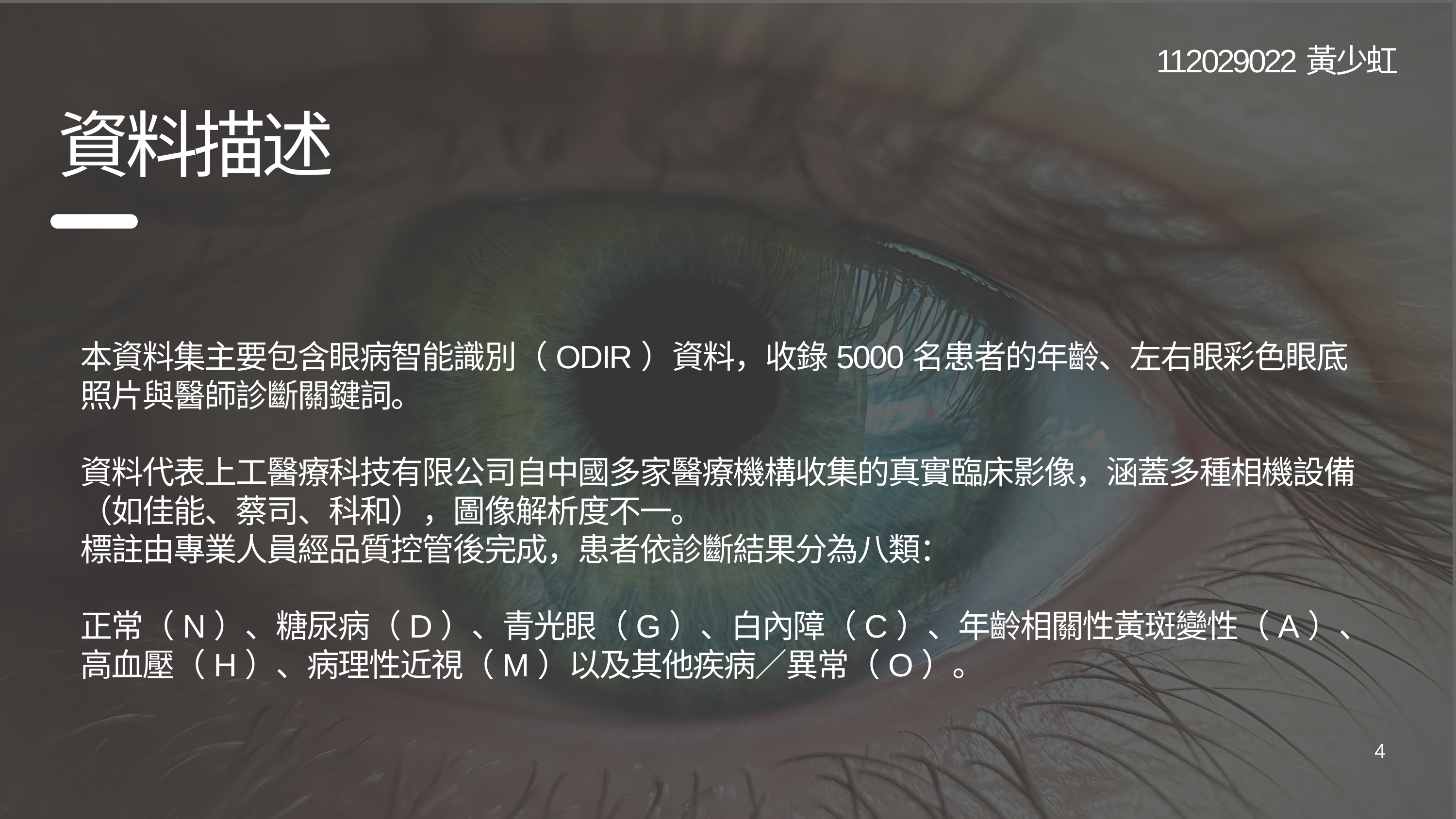

112029022黃少虹
資料描述

本資料集主要包含眼病智能識別（ODIR）資料，收錄5000名患者的年齡、左右眼彩色眼底照片與醫師診斷關鍵詞。

資料代表上工醫療科技有限公司自中國多家醫療機構收集的真實臨床影像，涵蓋多種相機設備（如佳能、蔡司、科和），圖像解析度不一。
標註由專業人員經品質控管後完成，患者依診斷結果分為八類：

正常（N）、糖尿病（D）、青光眼（G）、白內障（C）、年齡相關性黃斑變性（A）、高血壓（H）、病理性近視（M）以及其他疾病／異常（O）。
4